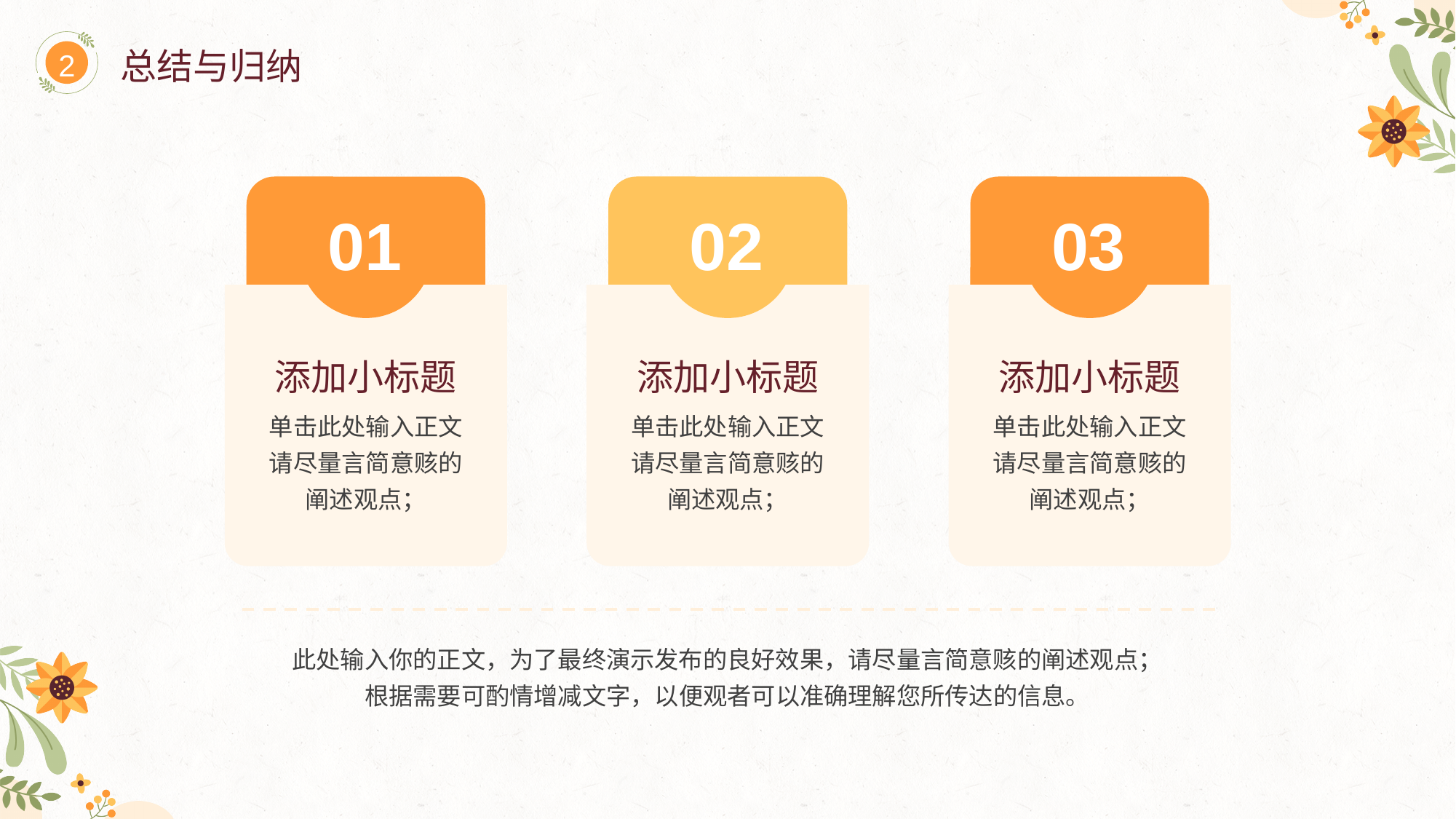

2
总结与归纳

01
02
03

添加小标题
添加小标题
添加小标题
单击此处输入正文请尽量言简意赅的阐述观点；
单击此处输入正文请尽量言简意赅的阐述观点；
单击此处输入正文请尽量言简意赅的阐述观点；
此处输入你的正文，为了最终演示发布的良好效果，请尽量言简意赅的阐述观点；
根据需要可酌情增减文字，以便观者可以准确理解您所传达的信息。